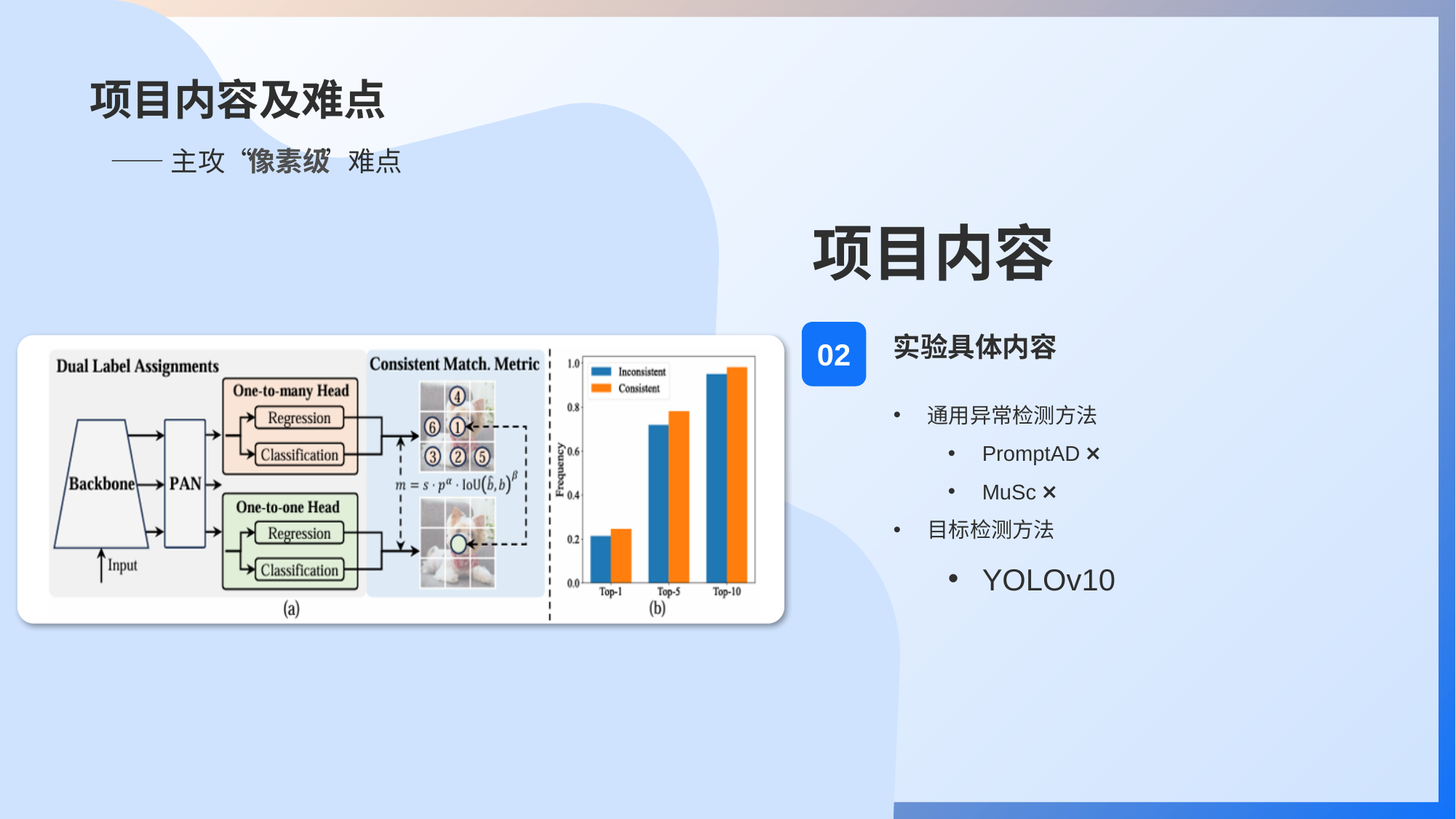

项目内容及难点
——主攻“           ”难点
像素级
项目内容
实验具体内容
02

通用异常检测方法
PromptAD ❌
MuSc ❌
目标检测方法
YOLOv10